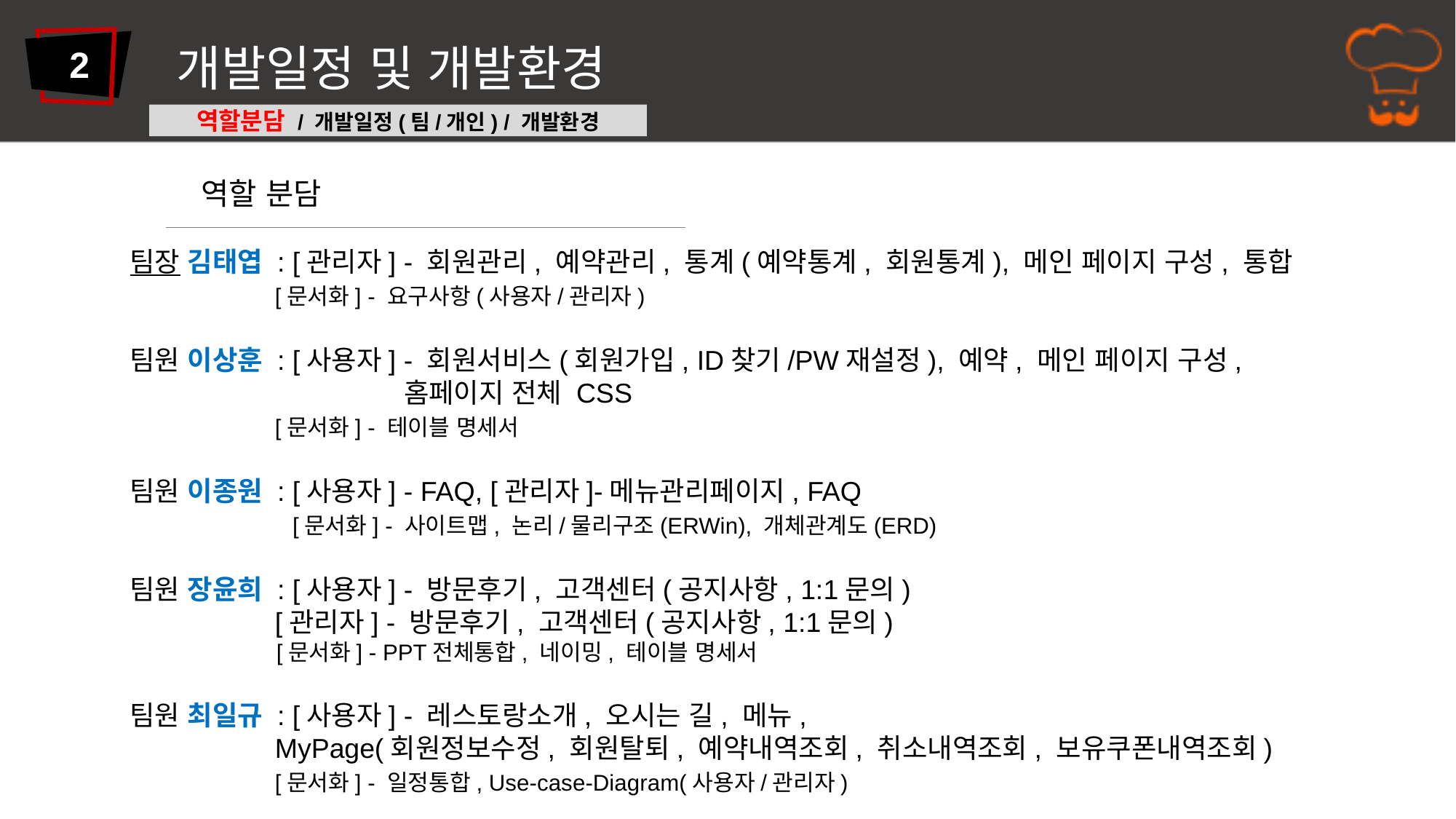

개발일정 및 개발환경
2
역할분담 / 개발일정(팀/개인) / 개발환경
역할 분담
팀장 김태엽 : [관리자] - 회원관리, 예약관리, 통계(예약통계, 회원통계), 메인 페이지 구성, 통합
                   [문서화] - 요구사항(사용자/관리자)

팀원 이상훈 : [사용자] - 회원서비스(회원가입, ID찾기/PW재설정), 예약, 메인 페이지 구성,
                                   홈페이지 전체 CSS
                   [문서화] - 테이블 명세서

팀원 이종원 : [사용자] - FAQ, [관리자]-메뉴관리페이지, FAQ
	       [문서화] - 사이트맵, 논리/물리구조(ERWin), 개체관계도(ERD)

팀원 장윤희 : [사용자] - 방문후기, 고객센터(공지사항, 1:1문의)
                   [관리자] - 방문후기, 고객센터(공지사항, 1:1문의)
                       [문서화] - PPT전체통합, 네이밍, 테이블 명세서

팀원 최일규 : [사용자] - 레스토랑소개, 오시는 길, 메뉴,
                   MyPage(회원정보수정, 회원탈퇴, 예약내역조회, 취소내역조회, 보유쿠폰내역조회)
                   [문서화] - 일정통합, Use-case-Diagram(사용자/관리자)